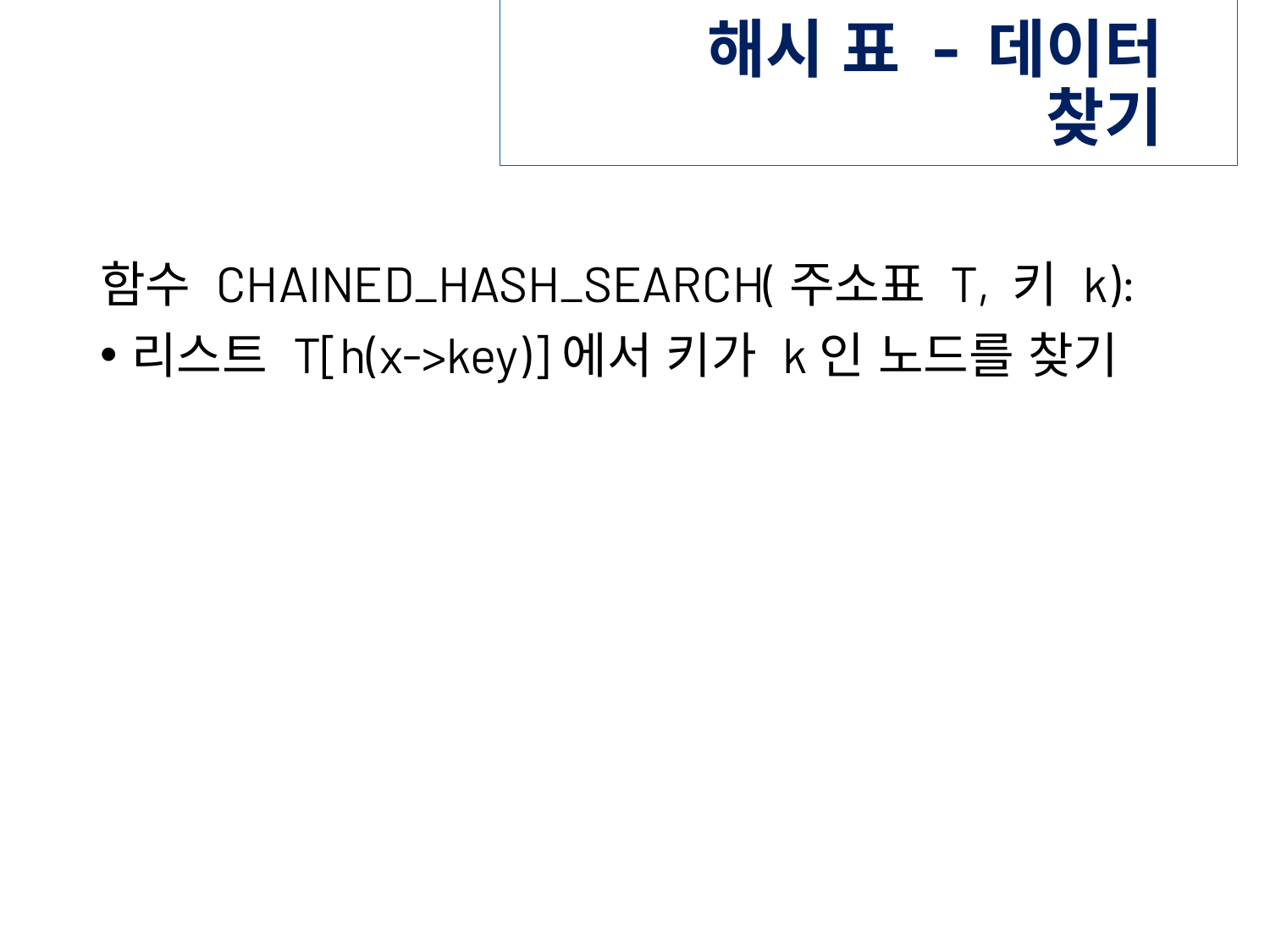

# 해시 표 - 데이터 찾기
함수 CHAINED_HASH_SEARCH(주소표 T, 키 k):
리스트 T[h(x->key)]에서 키가 k인 노드를 찾기